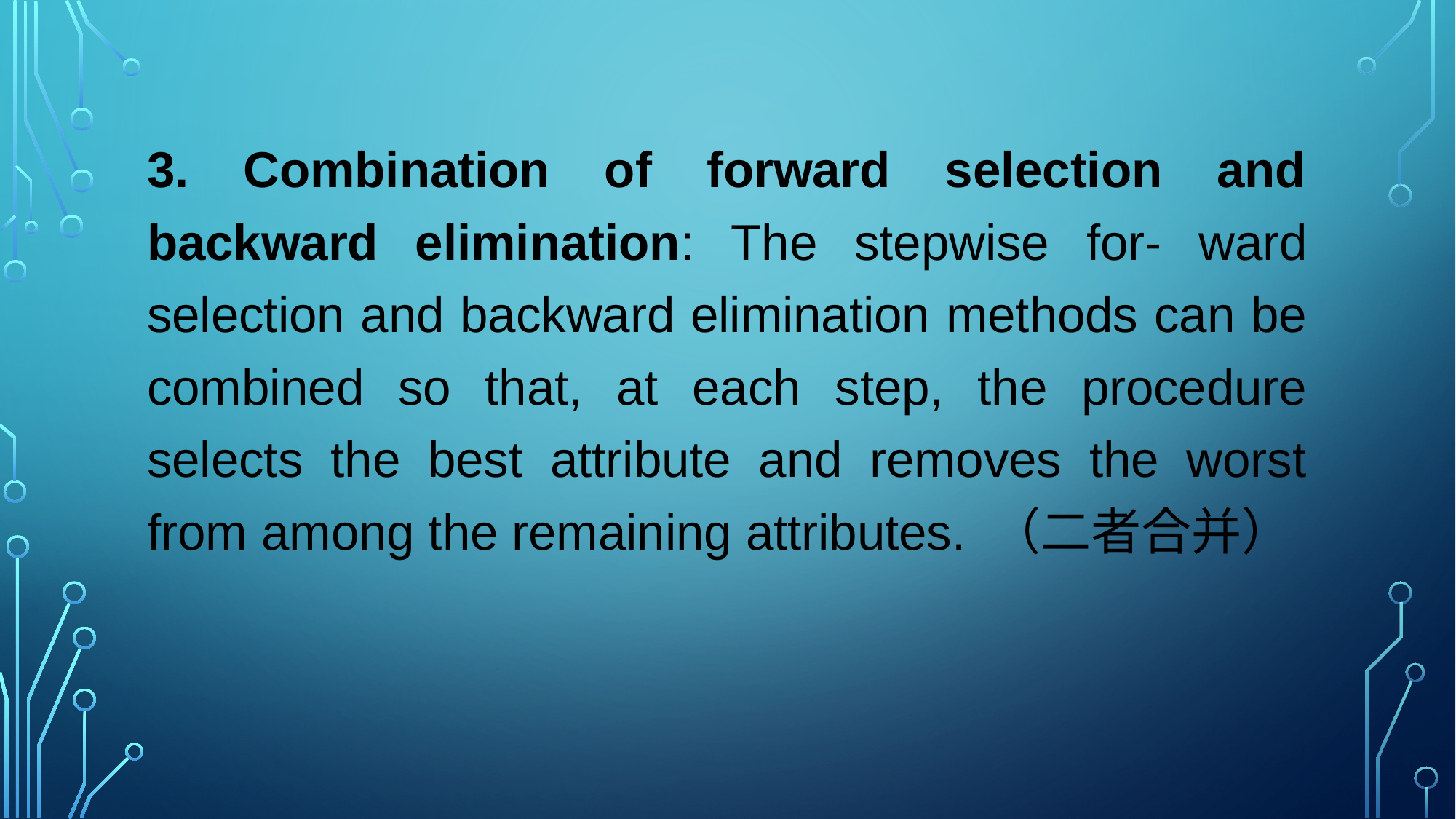

#
3. Combination of forward selection and backward elimination: The stepwise for- ward selection and backward elimination methods can be combined so that, at each step, the procedure selects the best attribute and removes the worst from among the remaining attributes. （二者合并）